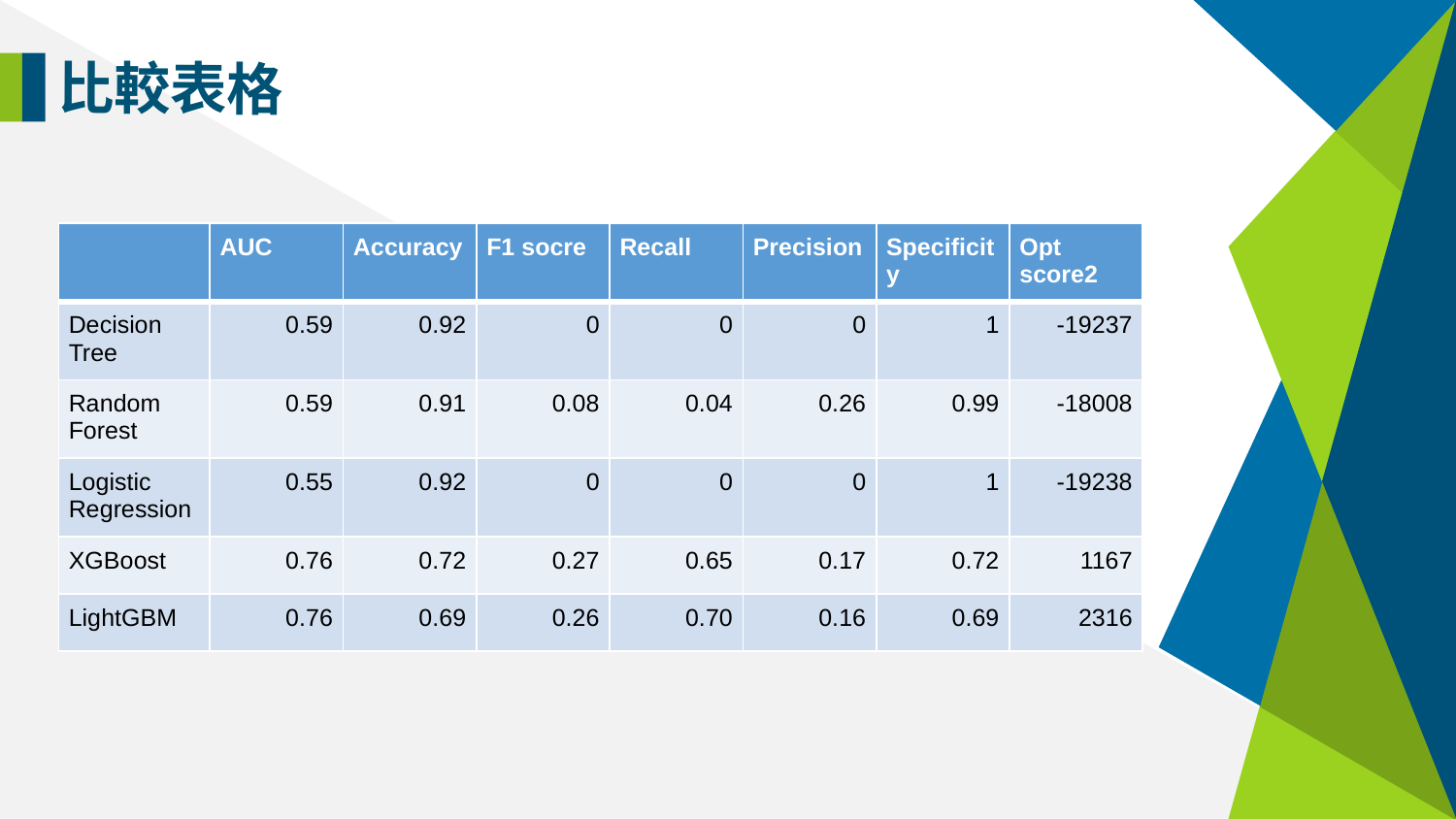

比較表格

|  | AUC | Accuracy | F1 socre | Recall | Precision | Specificity | Opt score2 |
| --- | --- | --- | --- | --- | --- | --- | --- |
| Decision Tree | 0.59 | 0.92 | 0 | 0 | 0 | 1 | -19237 |
| Random Forest | 0.59 | 0.91 | 0.08 | 0.04 | 0.26 | 0.99 | -18008 |
| Logistic Regression | 0.55 | 0.92 | 0 | 0 | 0 | 1 | -19238 |
| XGBoost | 0.76 | 0.72 | 0.27 | 0.65 | 0.17 | 0.72 | 1167 |
| LightGBM | 0.76 | 0.69 | 0.26 | 0.70 | 0.16 | 0.69 | 2316 |